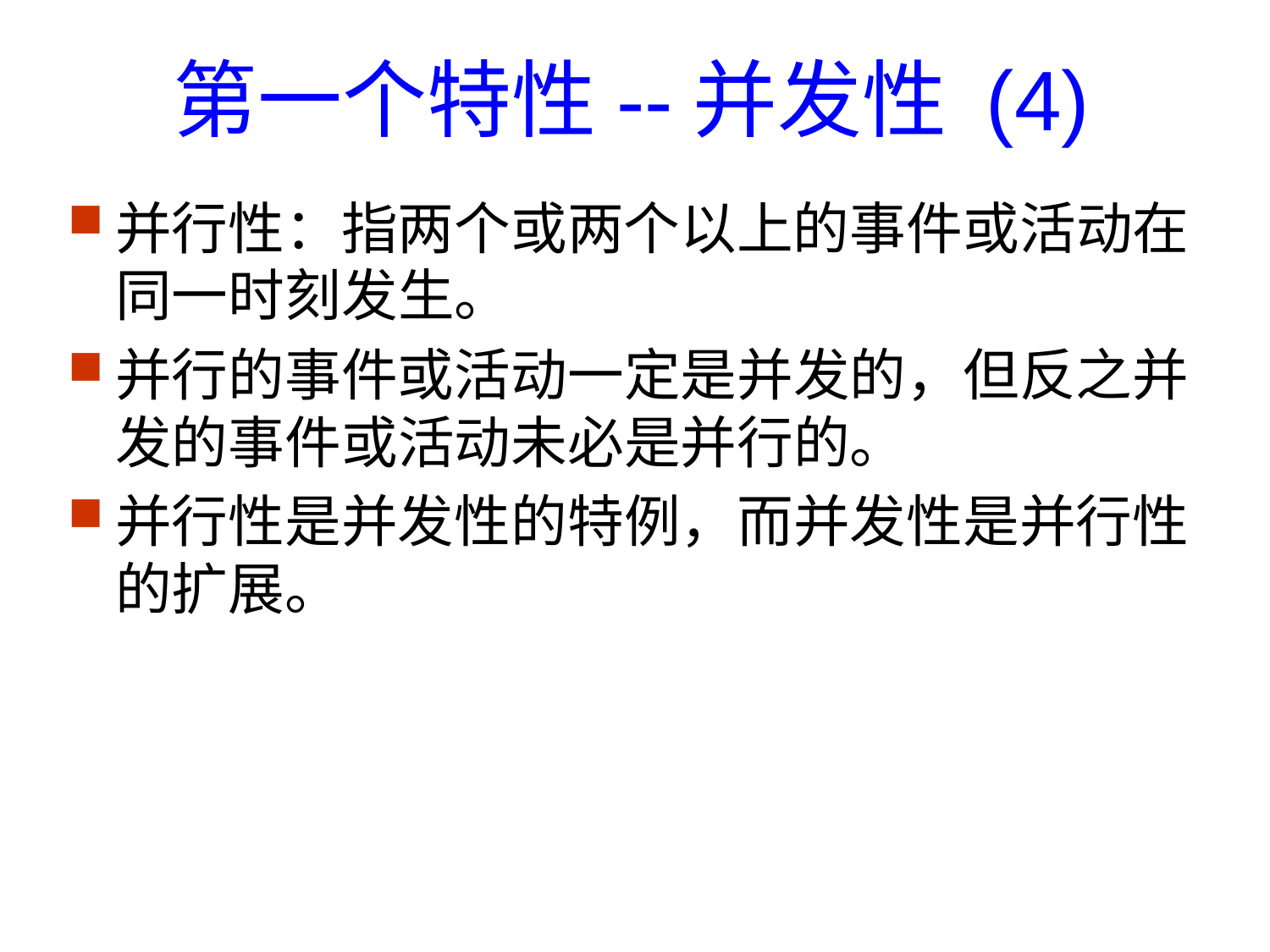

# 第一个特性--并发性 (4)
并行性：指两个或两个以上的事件或活动在同一时刻发生。
并行的事件或活动一定是并发的，但反之并发的事件或活动未必是并行的。
并行性是并发性的特例，而并发性是并行性的扩展。